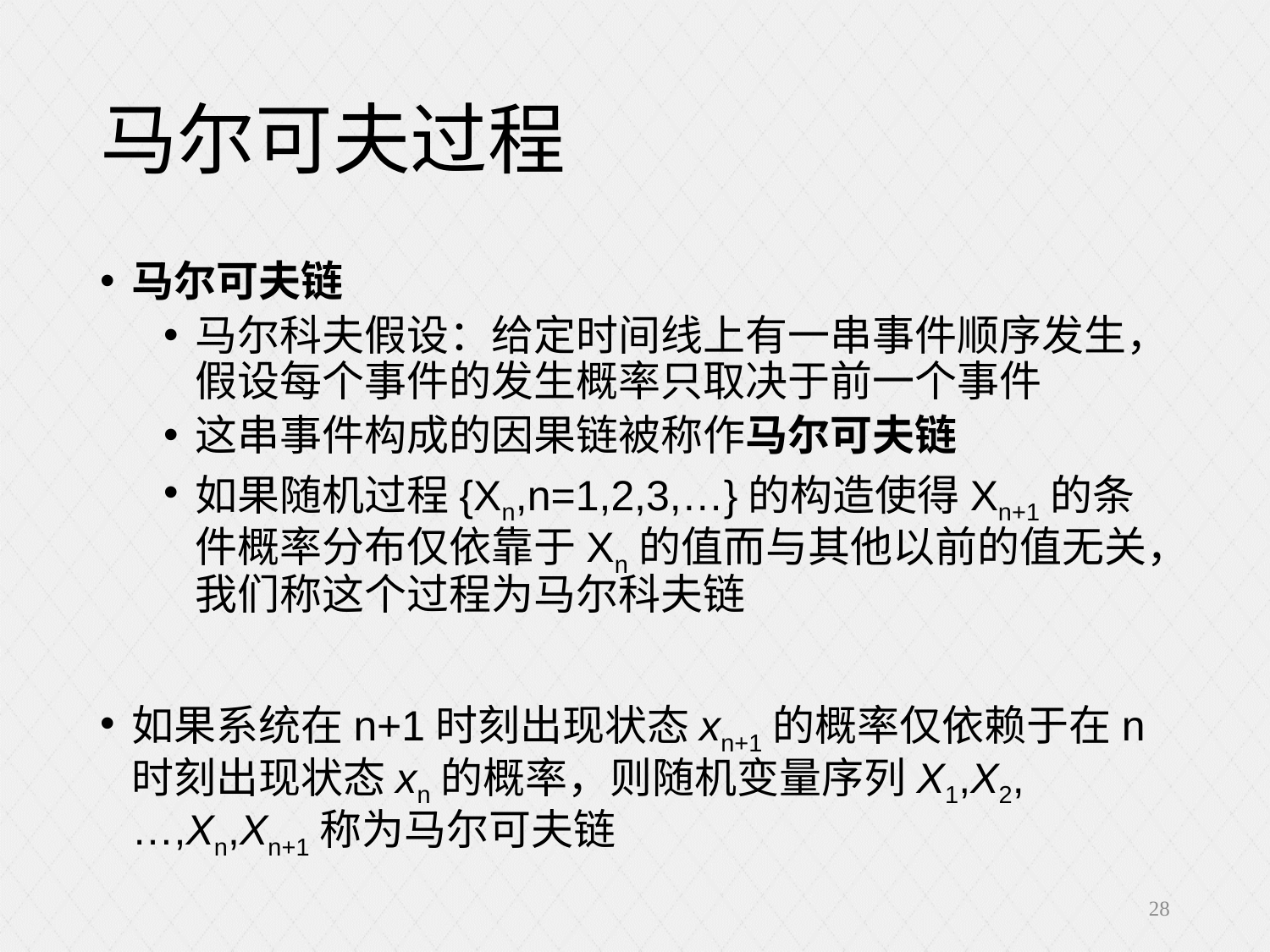

# 马尔可夫过程
马尔可夫链
马尔科夫假设：给定时间线上有一串事件顺序发生，假设每个事件的发生概率只取决于前一个事件
这串事件构成的因果链被称作马尔可夫链
如果随机过程{Xn,n=1,2,3,…}的构造使得Xn+1的条件概率分布仅依靠于Xn的值而与其他以前的值无关，我们称这个过程为马尔科夫链

如果系统在n+1时刻出现状态xn+1的概率仅依赖于在n时刻出现状态xn的概率，则随机变量序列X1,X2,…,Xn,Xn+1称为马尔可夫链

28